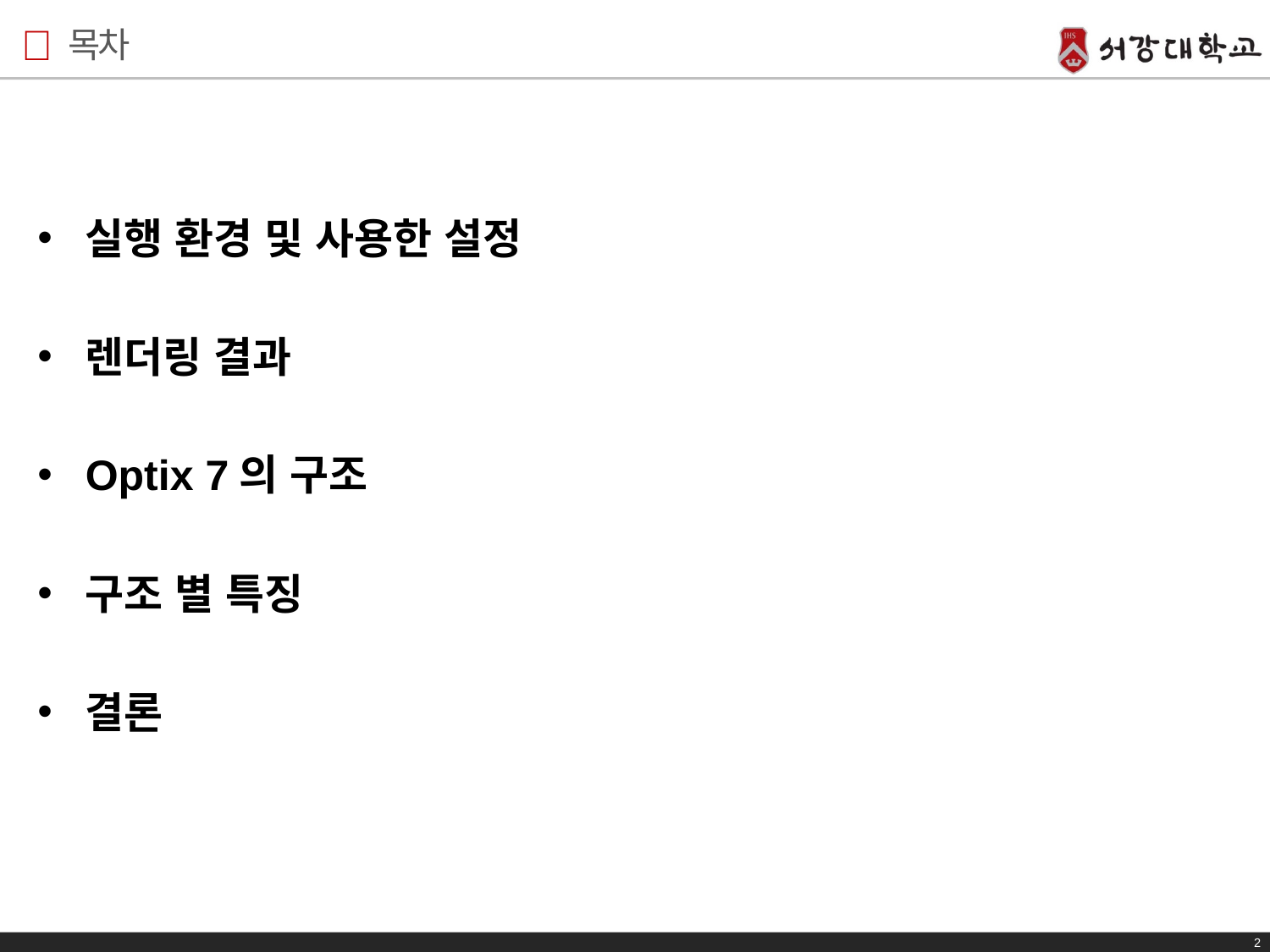

# 목차

실행 환경 및 사용한 설정

렌더링 결과

Optix 7의 구조

구조 별 특징

결론

2